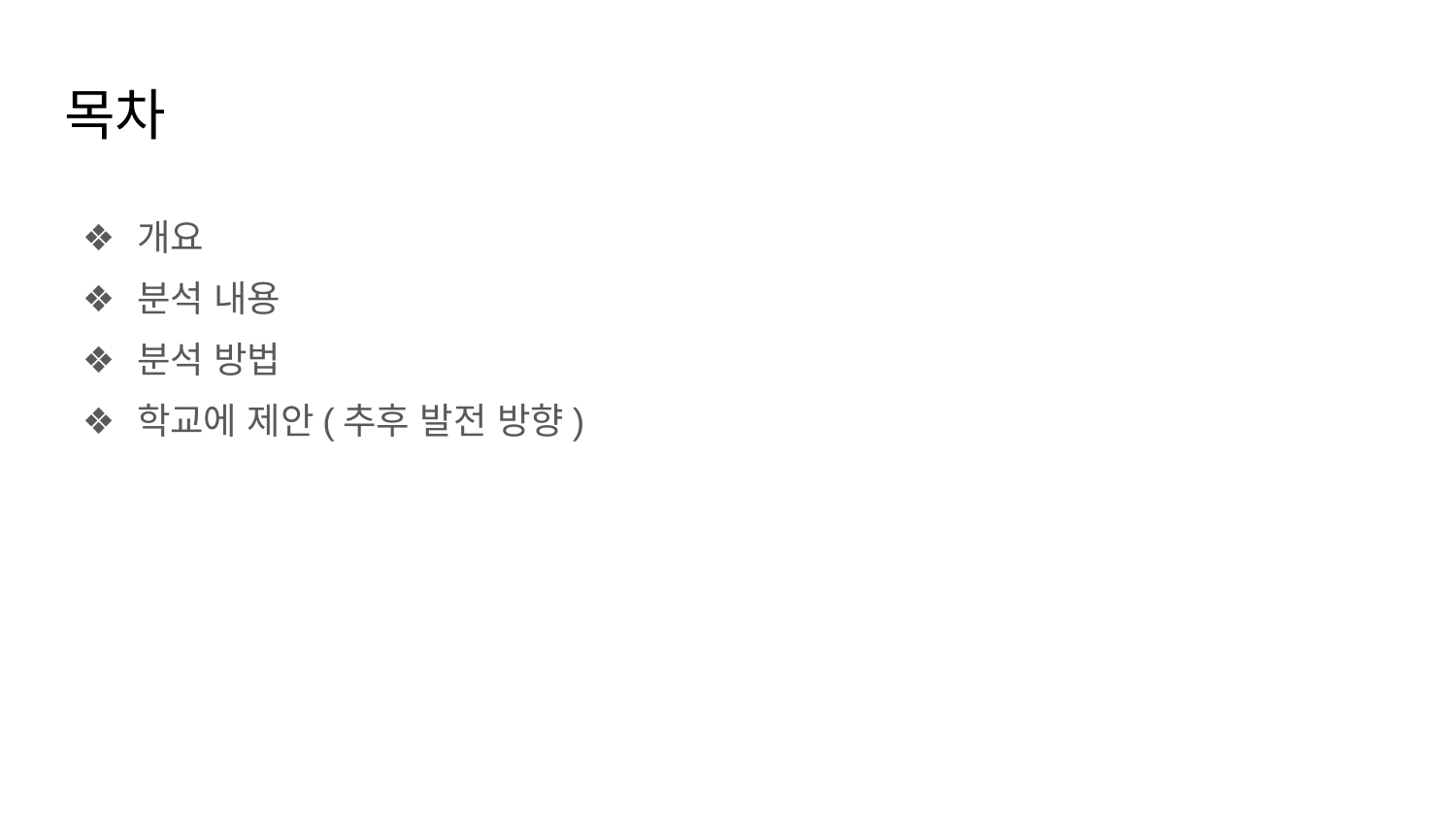

# 목차
개요
분석 내용
분석 방법
학교에 제안(추후 발전 방향)